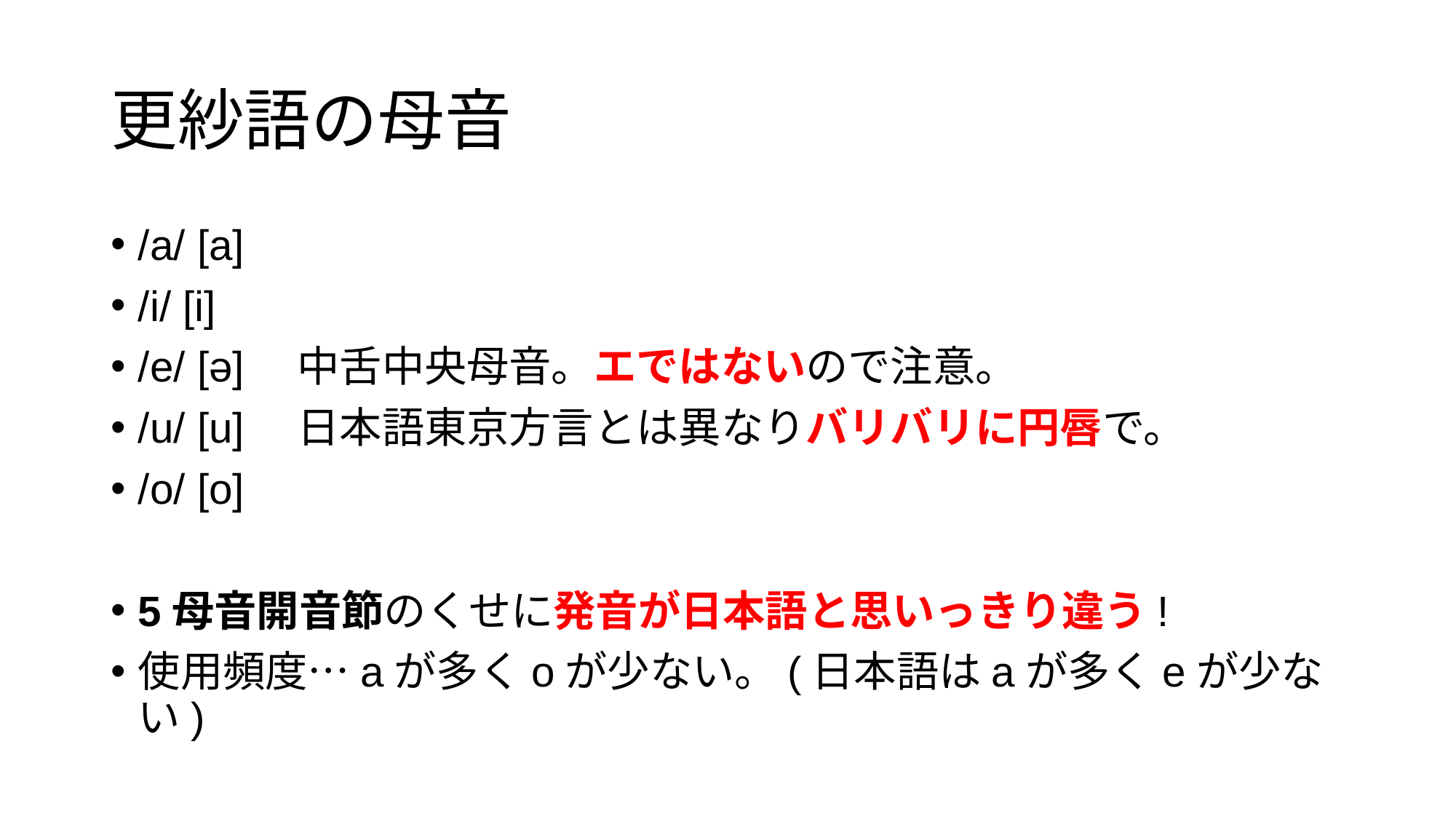

# 更紗語の母音
/a/ [a]
/i/ [i]
/e/ [ə]　中舌中央母音。エではないので注意。
/u/ [u]　日本語東京方言とは異なりバリバリに円唇で。
/o/ [o]

5母音開音節のくせに発音が日本語と思いっきり違う!
使用頻度…aが多くoが少ない。(日本語はaが多くeが少ない)